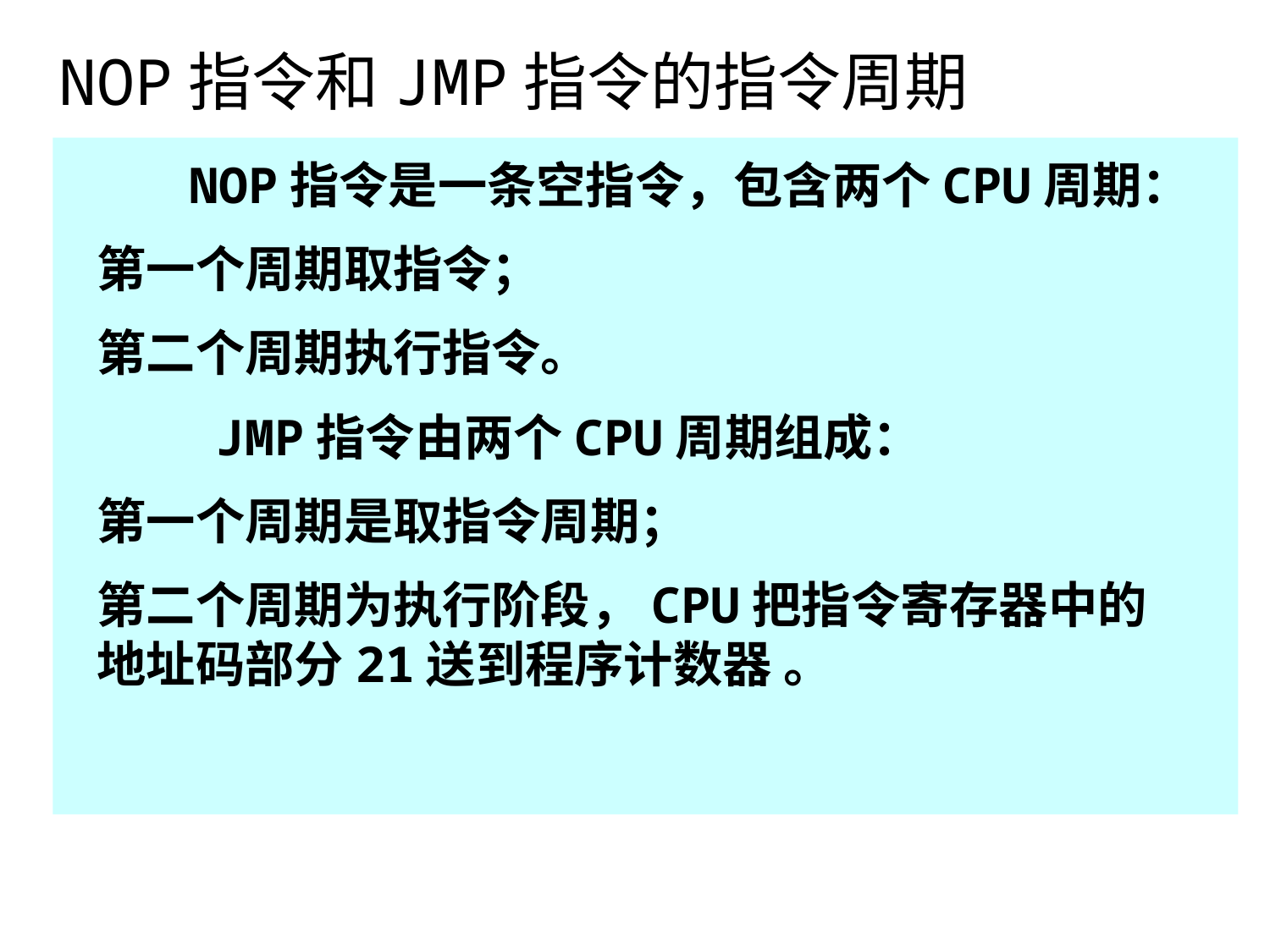

# NOP指令和JMP指令的指令周期

       NOP指令是一条空指令，包含两个CPU周期：
第一个周期取指令；
第二个周期执行指令。
    JMP指令由两个CPU周期组成：
第一个周期是取指令周期；
第二个周期为执行阶段，CPU把指令寄存器中的地址码部分21送到程序计数器 。